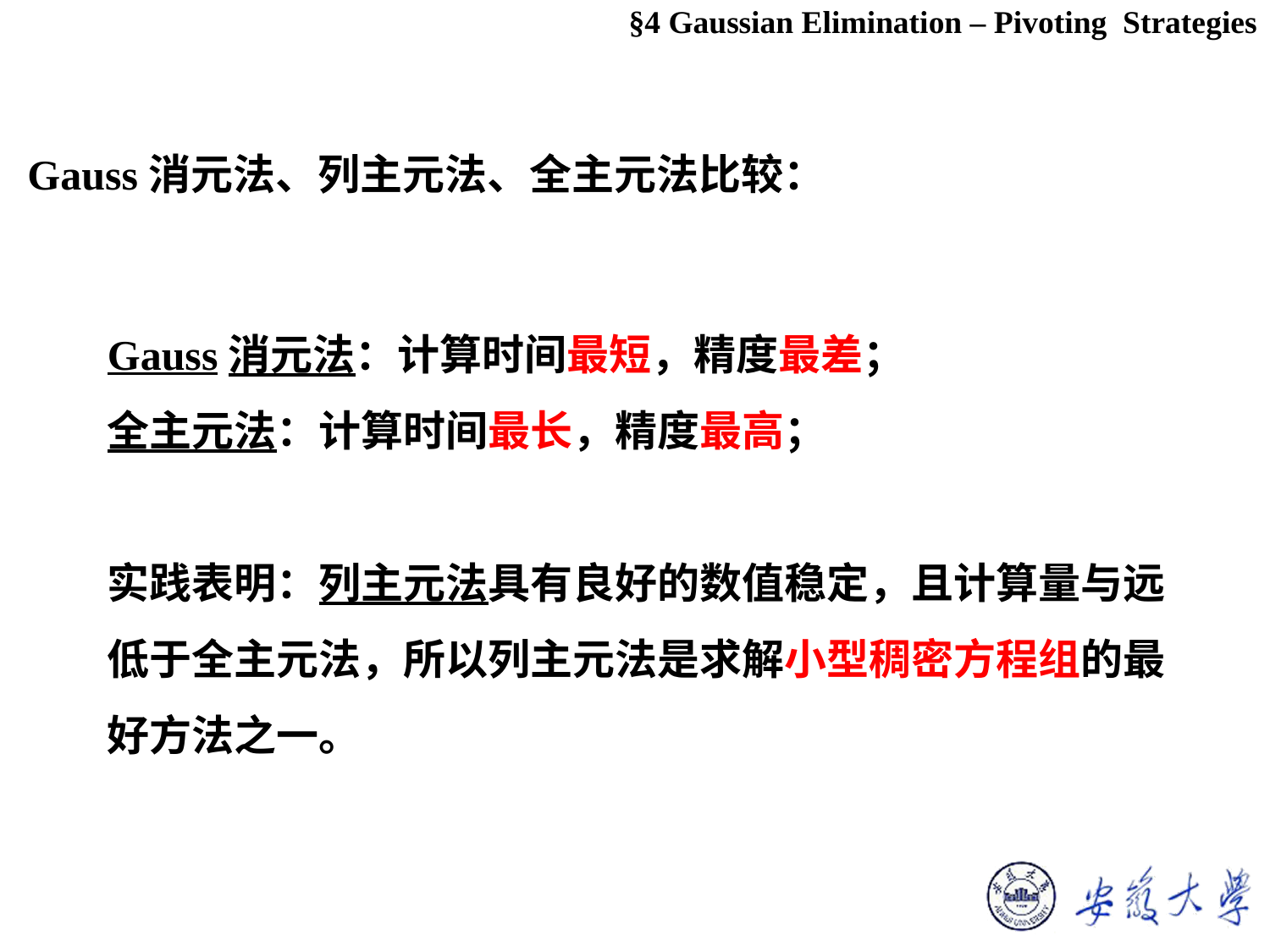

§4 Gaussian Elimination – Pivoting  Strategies
Gauss消元法、列主元法、全主元法比较：
Gauss消元法：计算时间最短，精度最差；
全主元法：计算时间最长，精度最高；

实践表明：列主元法具有良好的数值稳定，且计算量与远 低于全主元法，所以列主元法是求解小型稠密方程组的最 好方法之一。